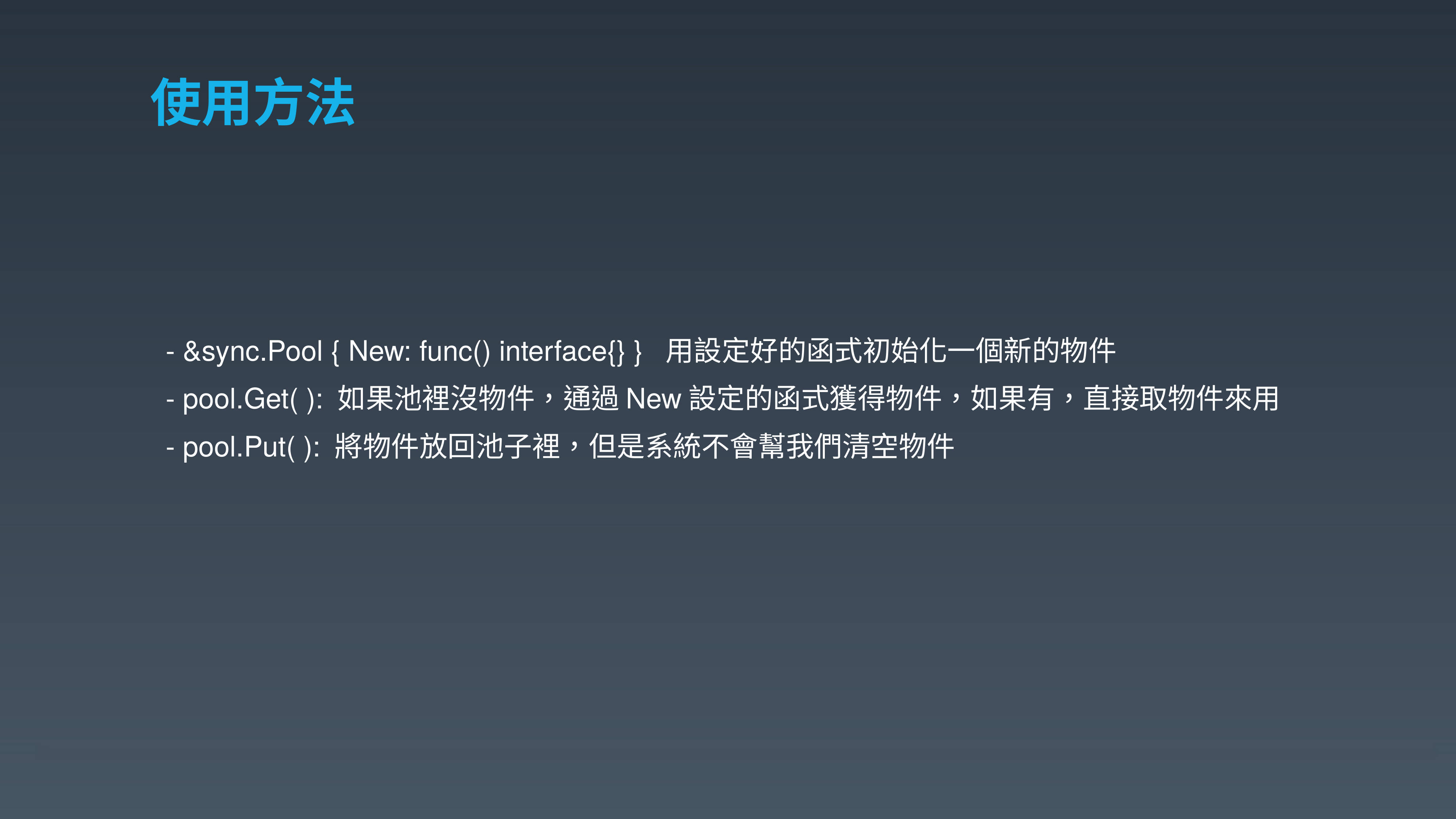

# 使用方法
  - &sync.Pool { New: func() interface{} }  用設定好的函式初始化一個新的物件
  - pool.Get( ): 如果池裡沒物件，通過New設定的函式獲得物件，如果有，直接取物件來用
  - pool.Put( ): 將物件放回池子裡，但是系統不會幫我們清空物件